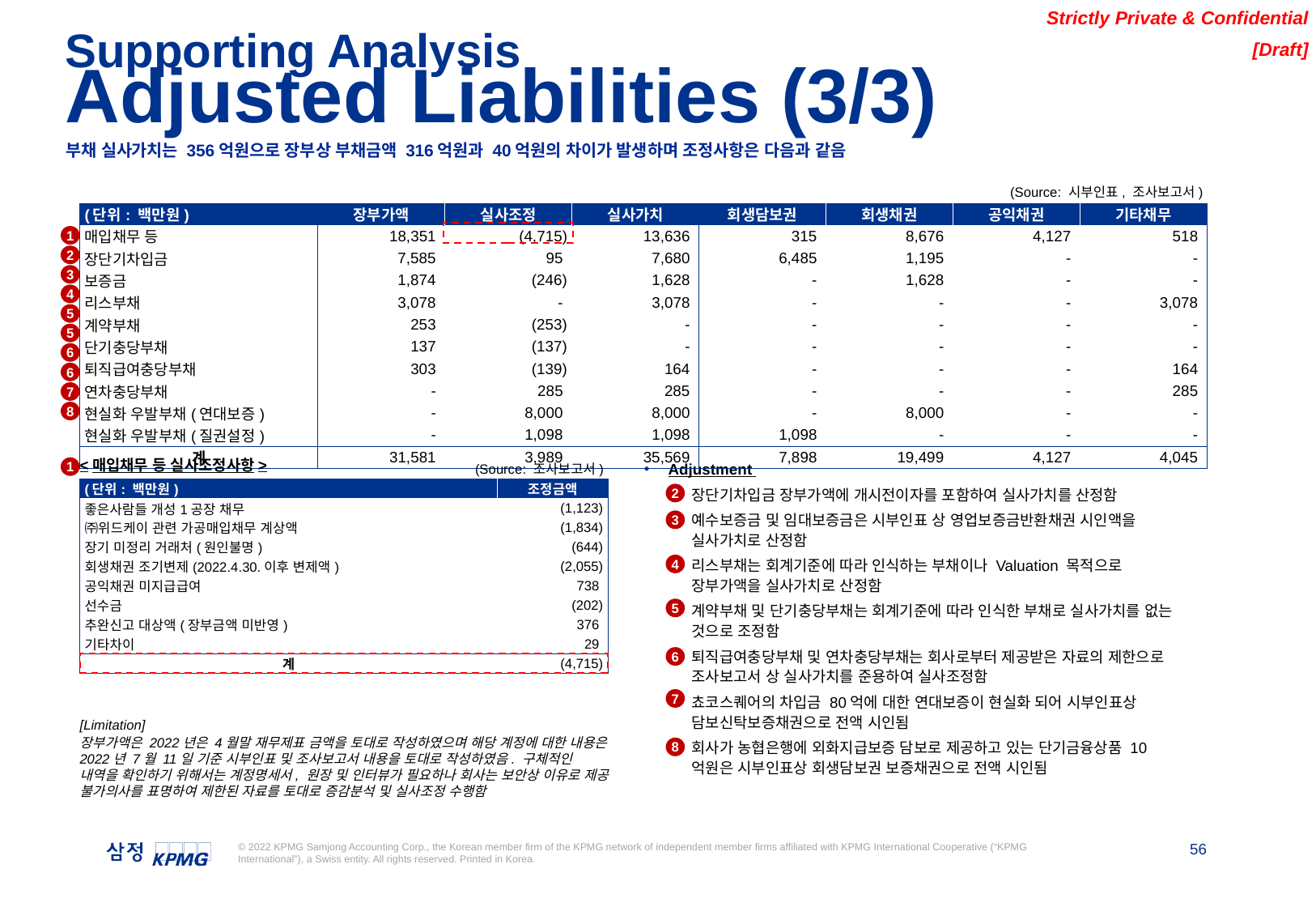

Supporting Analysis
Adjusted Liabilities (3/3)
부채 실사가치는 356억원으로 장부상 부채금액 316억원과 40억원의 차이가 발생하며 조정사항은 다음과 같음
(Source: 시부인표, 조사보고서)
| (단위: 백만원) | 장부가액 | 실사조정 | 실사가치 | 회생담보권 | 회생채권 | 공익채권 | 기타채무 |
| --- | --- | --- | --- | --- | --- | --- | --- |
| 매입채무 등 | 18,351 | (4,715) | 13,636 | 315 | 8,676 | 4,127 | 518 |
| 장단기차입금 | 7,585 | 95 | 7,680 | 6,485 | 1,195 | - | - |
| 보증금 | 1,874 | (246) | 1,628 | - | 1,628 | - | - |
| 리스부채 | 3,078 | - | 3,078 | - | - | - | 3,078 |
| 계약부채 | 253 | (253) | - | - | - | - | - |
| 단기충당부채 | 137 | (137) | - | - | - | - | - |
| 퇴직급여충당부채 | 303 | (139) | 164 | - | - | - | 164 |
| 연차충당부채 | - | 285 | 285 | - | - | - | 285 |
| 현실화 우발부채(연대보증) | - | 8,000 | 8,000 | - | 8,000 | - | - |
| 현실화 우발부채(질권설정) | - | 1,098 | 1,098 | 1,098 | - | - | - |
| 계 | 31,581 | 3,989 | 35,569 | 7,898 | 19,499 | 4,127 | 4,045 |

1
2
3
4
5
5
6
6
7
8
Adjustment
장단기차입금 장부가액에 개시전이자를 포함하여 실사가치를 산정함
예수보증금 및 임대보증금은 시부인표 상 영업보증금반환채권 시인액을 실사가치로 산정함
리스부채는 회계기준에 따라 인식하는 부채이나 Valuation 목적으로 장부가액을 실사가치로 산정함
계약부채 및 단기충당부채는 회계기준에 따라 인식한 부채로 실사가치를 없는 것으로 조정함
퇴직급여충당부채 및 연차충당부채는 회사로부터 제공받은 자료의 제한으로 조사보고서 상 실사가치를 준용하여 실사조정함
쵸코스퀘어의 차입금 80억에 대한 연대보증이 현실화 되어 시부인표상 담보신탁보증채권으로 전액 시인됨
회사가 농협은행에 외화지급보증 담보로 제공하고 있는 단기금융상품 10억원은 시부인표상 회생담보권 보증채권으로 전액 시인됨
(Source: 조사보고서)
<매입채무 등 실사조정사항>
1
| (단위: 백만원) | 조정금액 |
| --- | --- |
| 좋은사람들 개성1공장 채무 | (1,123) |
| ㈜위드케이 관련 가공매입채무 계상액 | (1,834) |
| 장기 미정리 거래처(원인불명) | (644) |
| 회생채권 조기변제(2022.4.30.이후 변제액) | (2,055) |
| 공익채권 미지급급여 | 738 |
| 선수금 | (202) |
| 추완신고 대상액(장부금액 미반영) | 376 |
| 기타차이 | 29 |
| 계 | (4,715) |
2
3
4
5
6

7
[Limitation]
장부가액은 2022년은 4월말 재무제표 금액을 토대로 작성하였으며 해당 계정에 대한 내용은 2022년 7월 11일 기준 시부인표 및 조사보고서 내용을 토대로 작성하였음. 구체적인 내역을 확인하기 위해서는 계정명세서, 원장 및 인터뷰가 필요하나 회사는 보안상 이유로 제공 불가의사를 표명하여 제한된 자료를 토대로 증감분석 및 실사조정 수행함
8